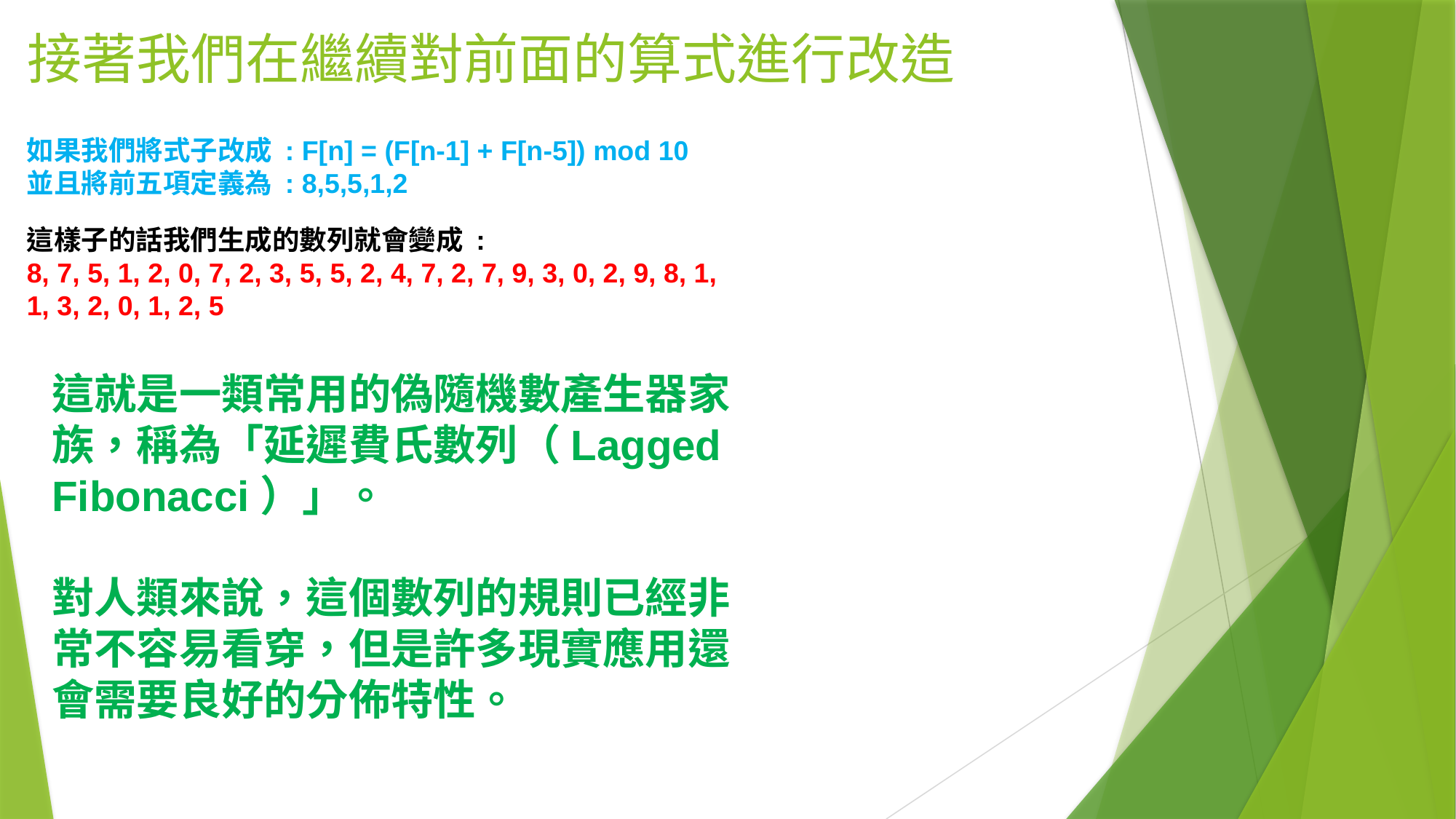

# 接著我們在繼續對前面的算式進行改造
如果我們將式子改成 : F[n] = (F[n-1] + F[n-5]) mod 10
並且將前五項定義為 : 8,5,5,1,2
這樣子的話我們生成的數列就會變成 :
8, 7, 5, 1, 2, 0, 7, 2, 3, 5, 5, 2, 4, 7, 2, 7, 9, 3, 0, 2, 9, 8, 1, 1, 3, 2, 0, 1, 2, 5
這就是一類常用的偽隨機數產生器家族，稱為「延遲費氏數列（Lagged Fibonacci）」。

對人類來說，這個數列的規則已經非常不容易看穿，但是許多現實應用還會需要良好的分佈特性。